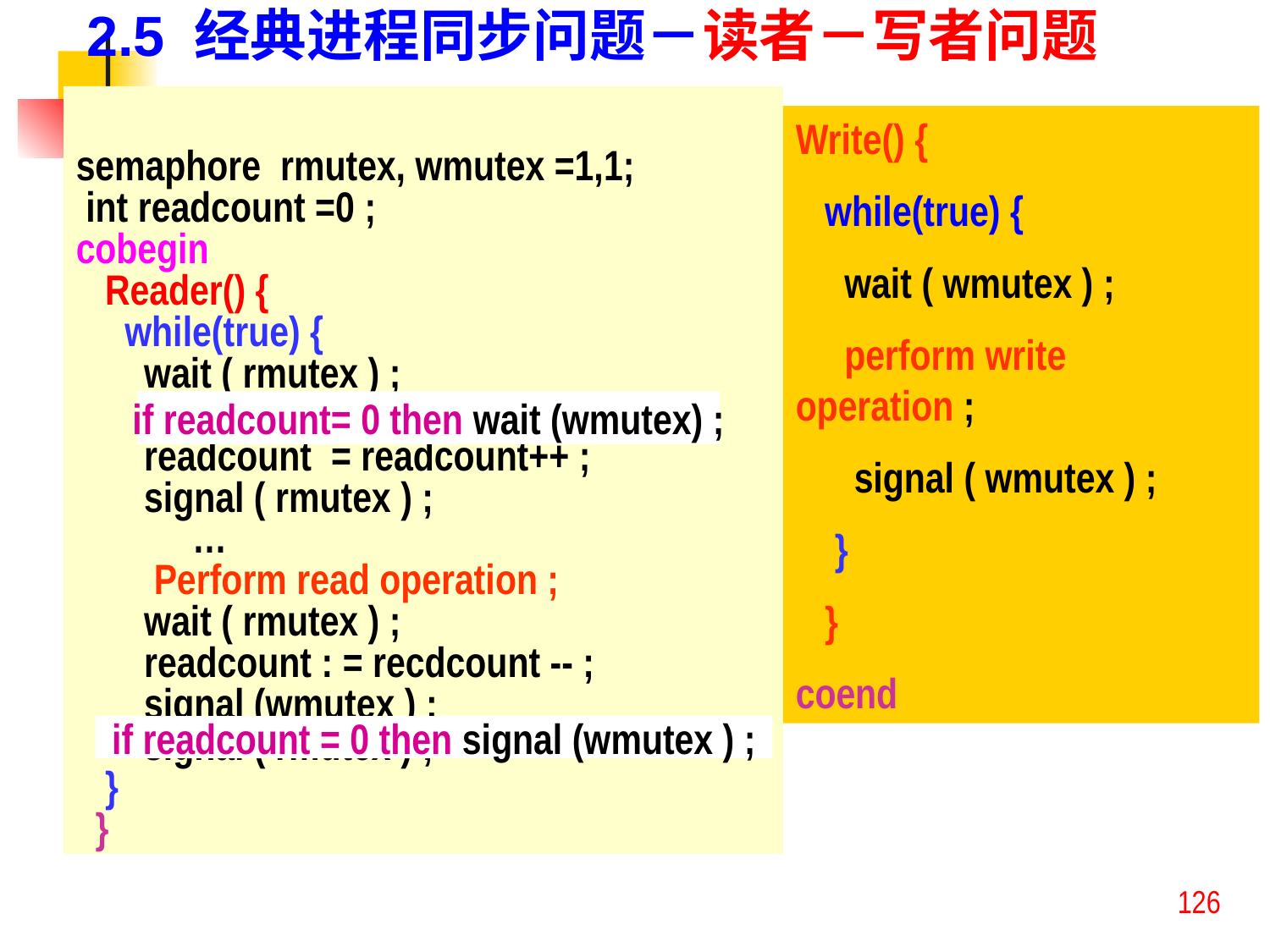

2.5 经典进程同步问题－读者－写者问题

semaphore  rmutex, wmutex =1,1;
 int readcount =0 ;
cobegin
   Reader() {
     while(true) {
       wait ( rmutex ) ;
       wait (wmutex) ;
       readcount  = readcount++ ;
       signal ( rmutex ) ;
            …
        Perform read operation ;
       wait ( rmutex ) ;
       readcount : = recdcount -- ;
       signal (wmutex ) ;
       signal ( rmutex ) ;
   }
  }
Write() {
   while(true) {
     wait ( wmutex ) ;
     perform write operation ;
      signal ( wmutex ) ;
    }
   }
coend

if readcount= 0 then wait (wmutex) ;
if readcount = 0 then signal (wmutex ) ;
126